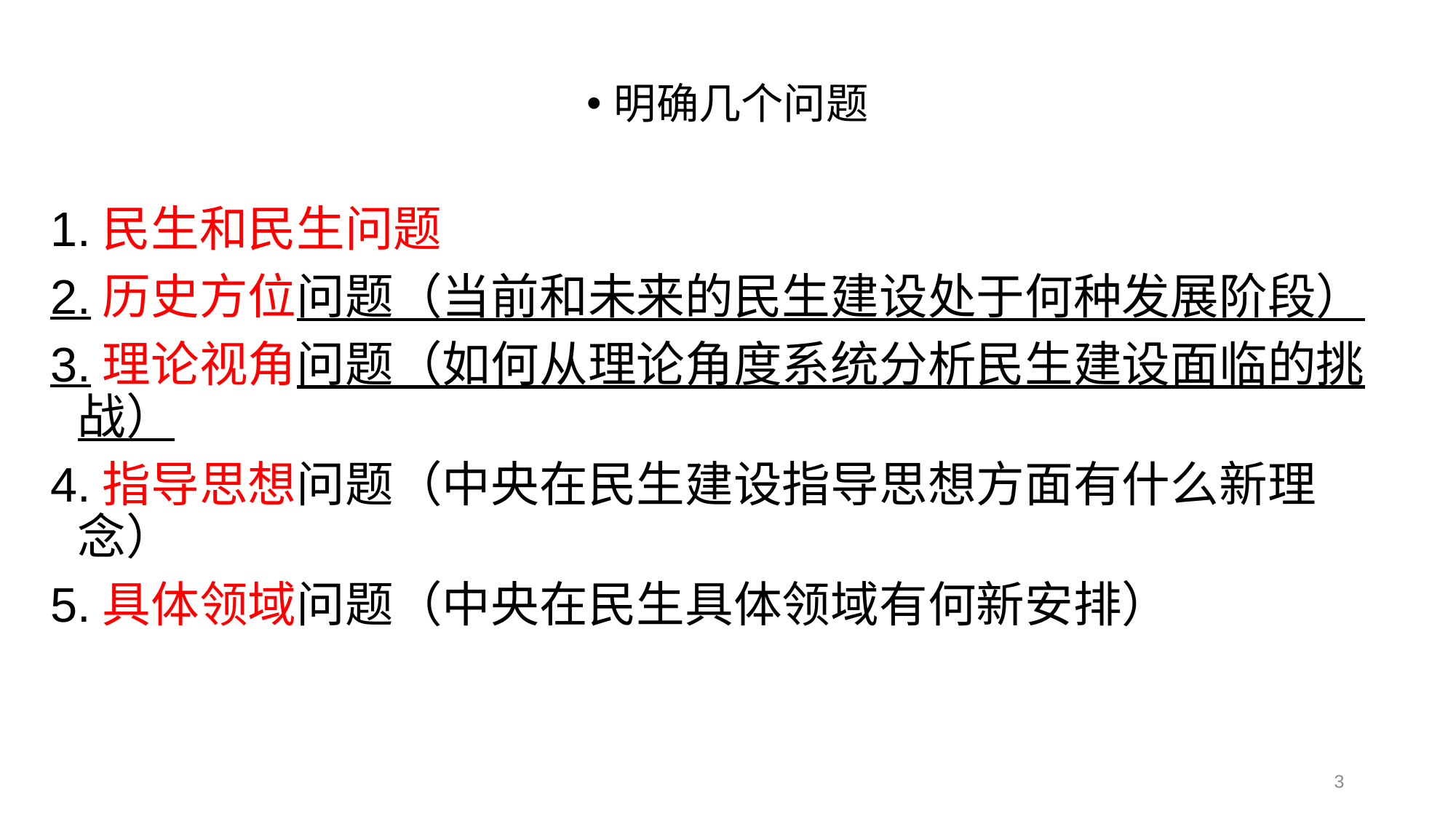

明确几个问题

1.民生和民生问题
2.历史方位问题（当前和未来的民生建设处于何种发展阶段）
3.理论视角问题（如何从理论角度系统分析民生建设面临的挑战）
4.指导思想问题（中央在民生建设指导思想方面有什么新理念）
5.具体领域问题（中央在民生具体领域有何新安排）
3